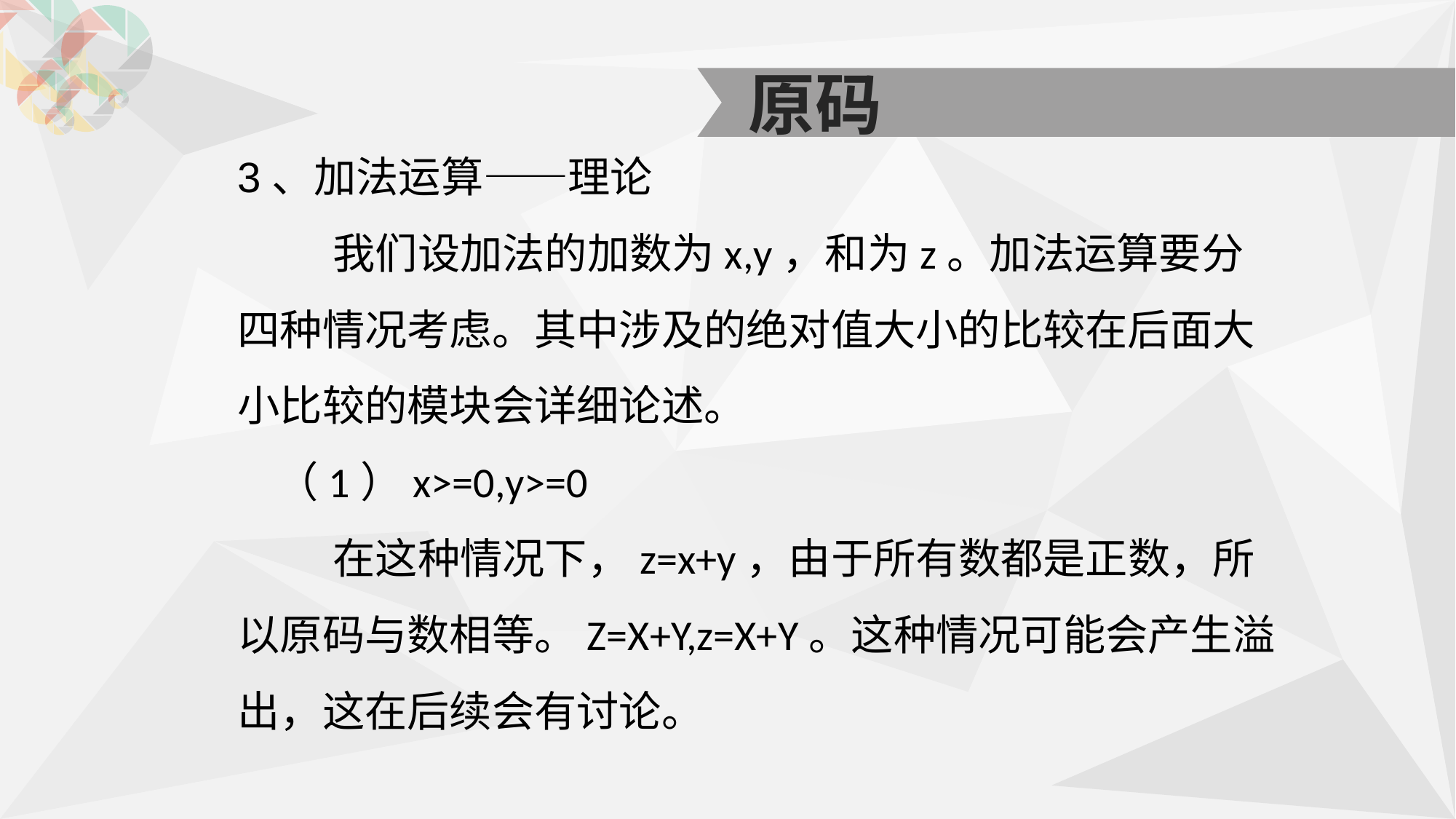

原码

3、加法运算——理论
         我们设加法的加数为x,y，和为z。加法运算要分四种情况考虑。其中涉及的绝对值大小的比较在后面大小比较的模块会详细论述。
   （1）x>=0,y>=0
         在这种情况下，z=x+y，由于所有数都是正数，所以原码与数相等。Z=X+Y,z=X+Y。这种情况可能会产生溢出，这在后续会有讨论。